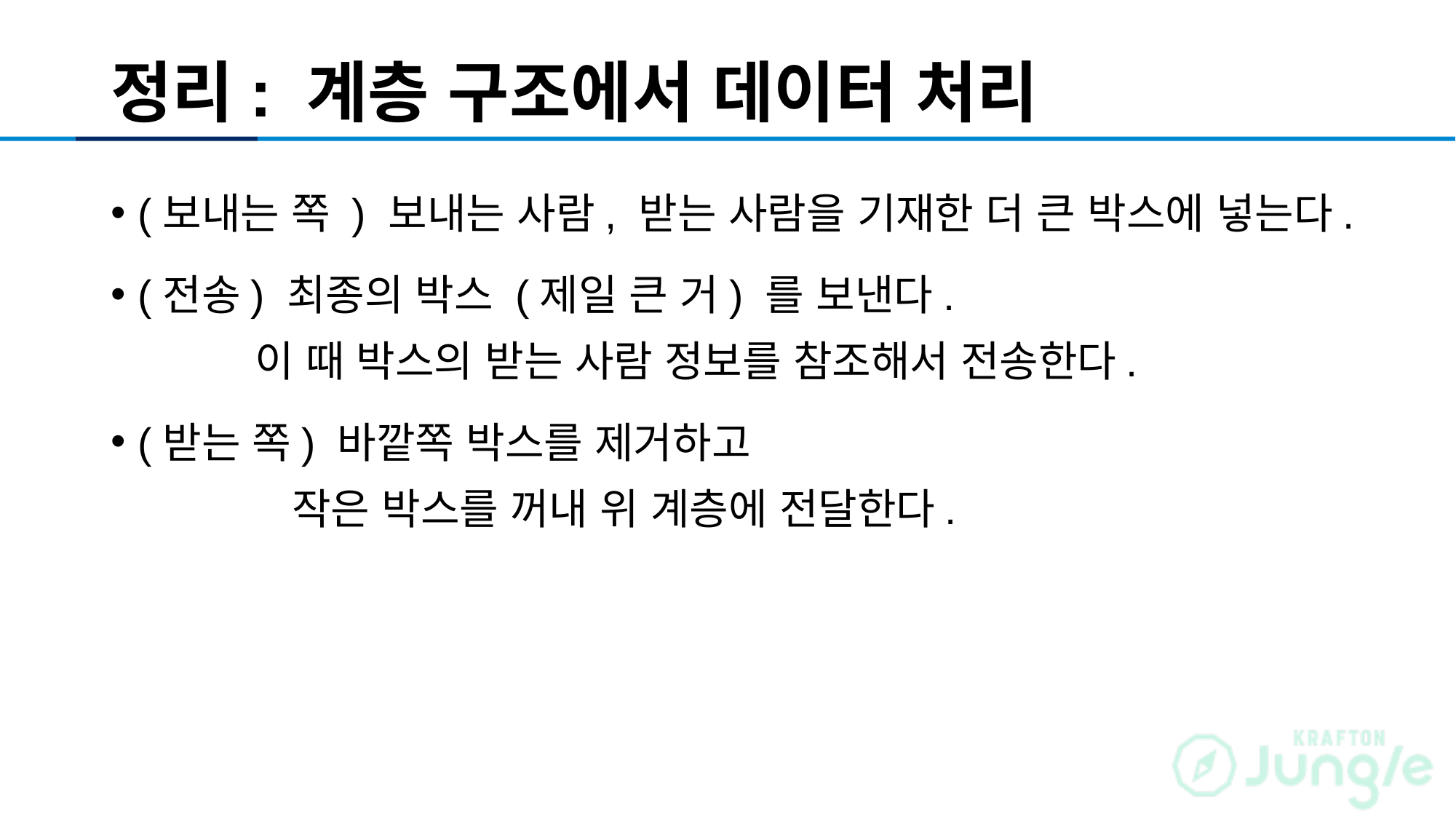

# 정리: 계층 구조에서 데이터 처리
(보내는 쪽 ) 보내는 사람, 받는 사람을 기재한 더 큰 박스에 넣는다.
(전송) 최종의 박스 (제일 큰 거) 를 보낸다.
         이 때 박스의 받는 사람 정보를 참조해서 전송한다.
(받는 쪽) 바깥쪽 박스를 제거하고
             작은 박스를 꺼내 위 계층에 전달한다.